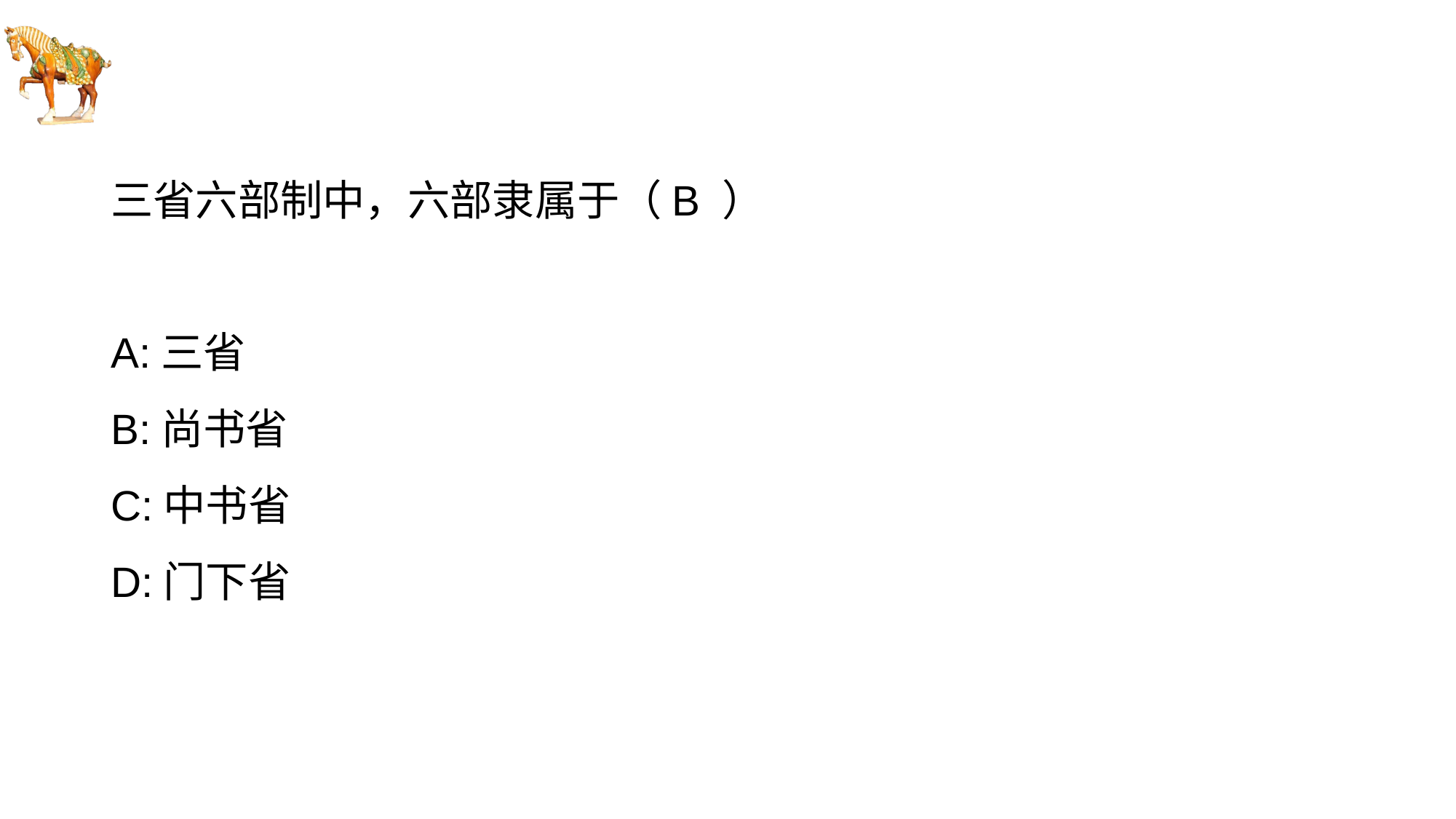

#
三省六部制中，六部隶属于（B ）

A:三省
B:尚书省
C:中书省
D:门下省

54